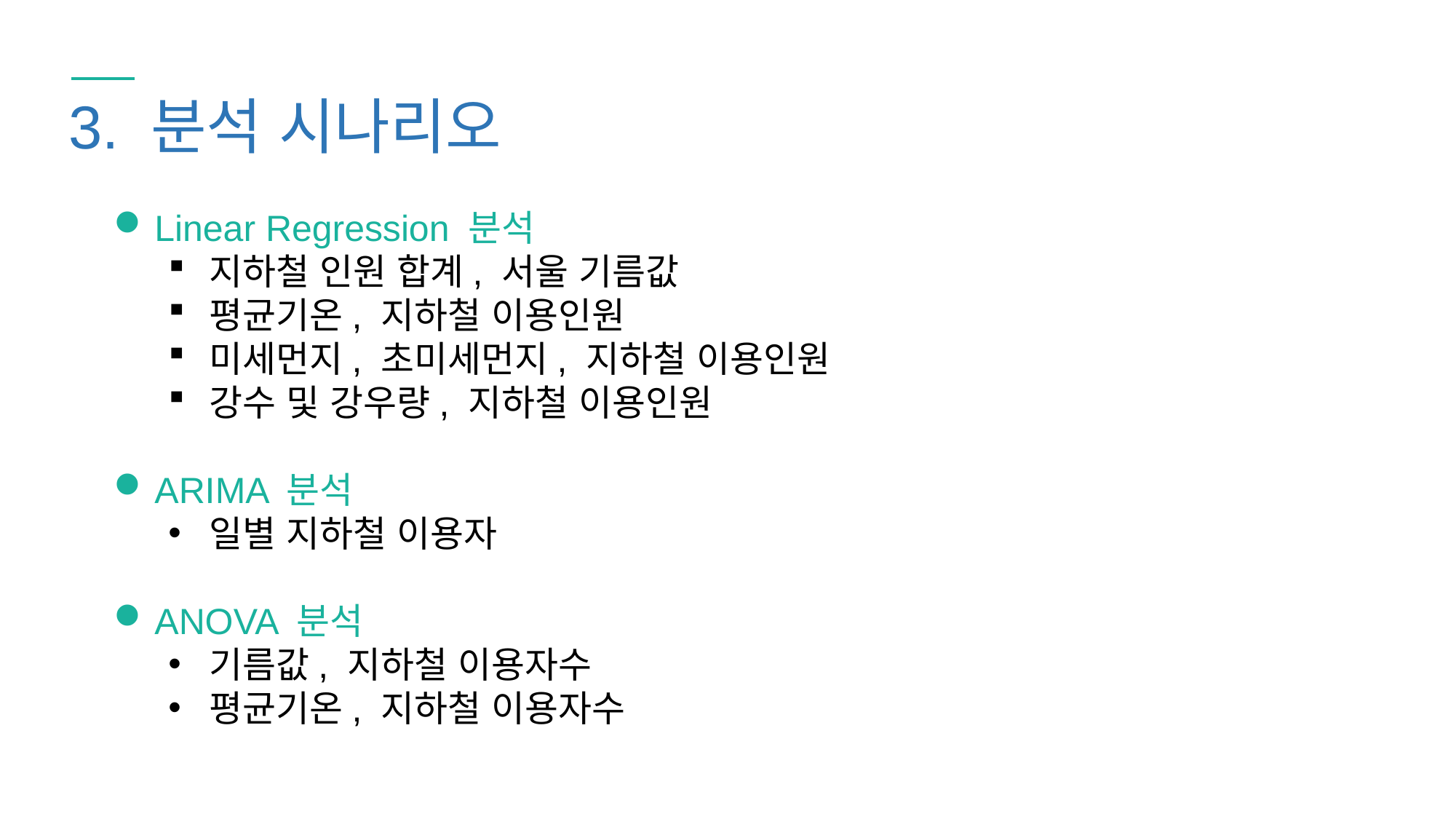

3. 분석 시나리오
Linear Regression 분석
지하철 인원 합계, 서울 기름값
평균기온, 지하철 이용인원
미세먼지, 초미세먼지, 지하철 이용인원
강수 및 강우량, 지하철 이용인원

ARIMA 분석
일별 지하철 이용자

ANOVA 분석
기름값, 지하철 이용자수
평균기온, 지하철 이용자수